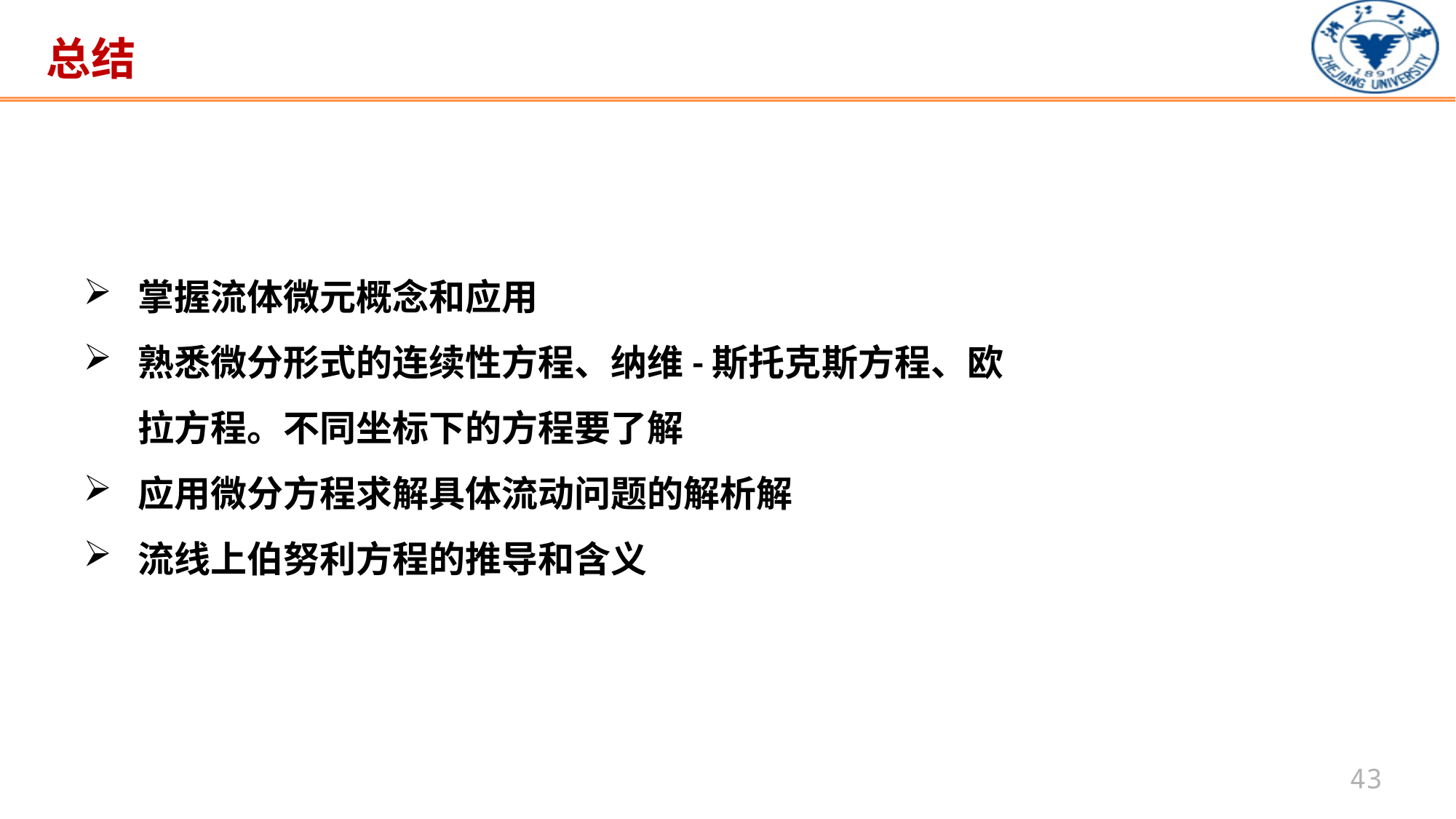

# 总结
掌握流体微元概念和应用
熟悉微分形式的连续性方程、纳维-斯托克斯方程、欧拉方程。不同坐标下的方程要了解
应用微分方程求解具体流动问题的解析解
流线上伯努利方程的推导和含义
43